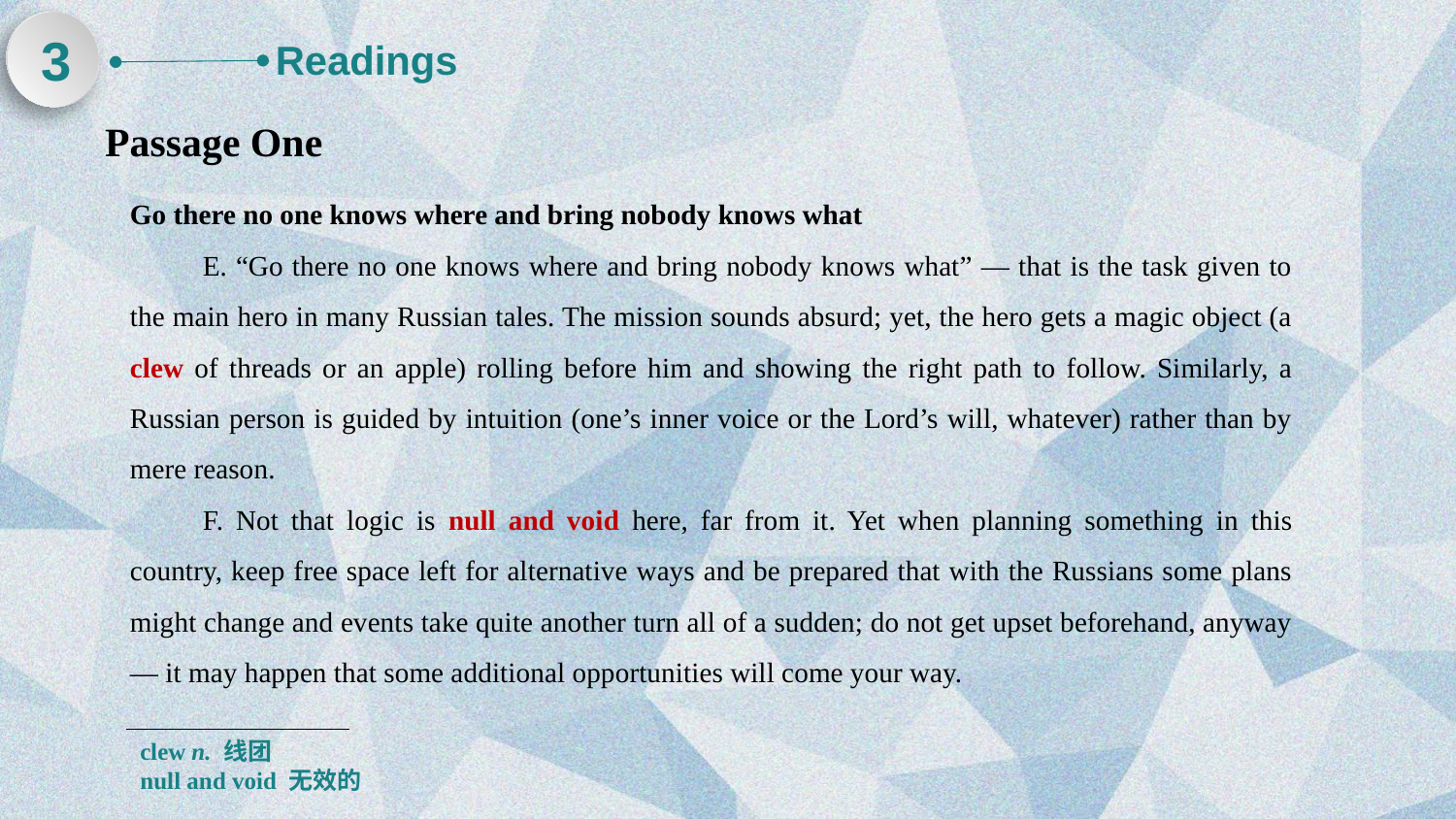

3
Readings
Passage One
Go there no one knows where and bring nobody knows what
E. “Go there no one knows where and bring nobody knows what” — that is the task given to the main hero in many Russian tales. The mission sounds absurd; yet, the hero gets a magic object (a clew of threads or an apple) rolling before him and showing the right path to follow. Similarly, a Russian person is guided by intuition (one’s inner voice or the Lord’s will, whatever) rather than by mere reason.
F. Not that logic is null and void here, far from it. Yet when planning something in this country, keep free space left for alternative ways and be prepared that with the Russians some plans might change and events take quite another turn all of a sudden; do not get upset beforehand, anyway — it may happen that some additional opportunities will come your way.
clew n. 线团
null and void 无效的